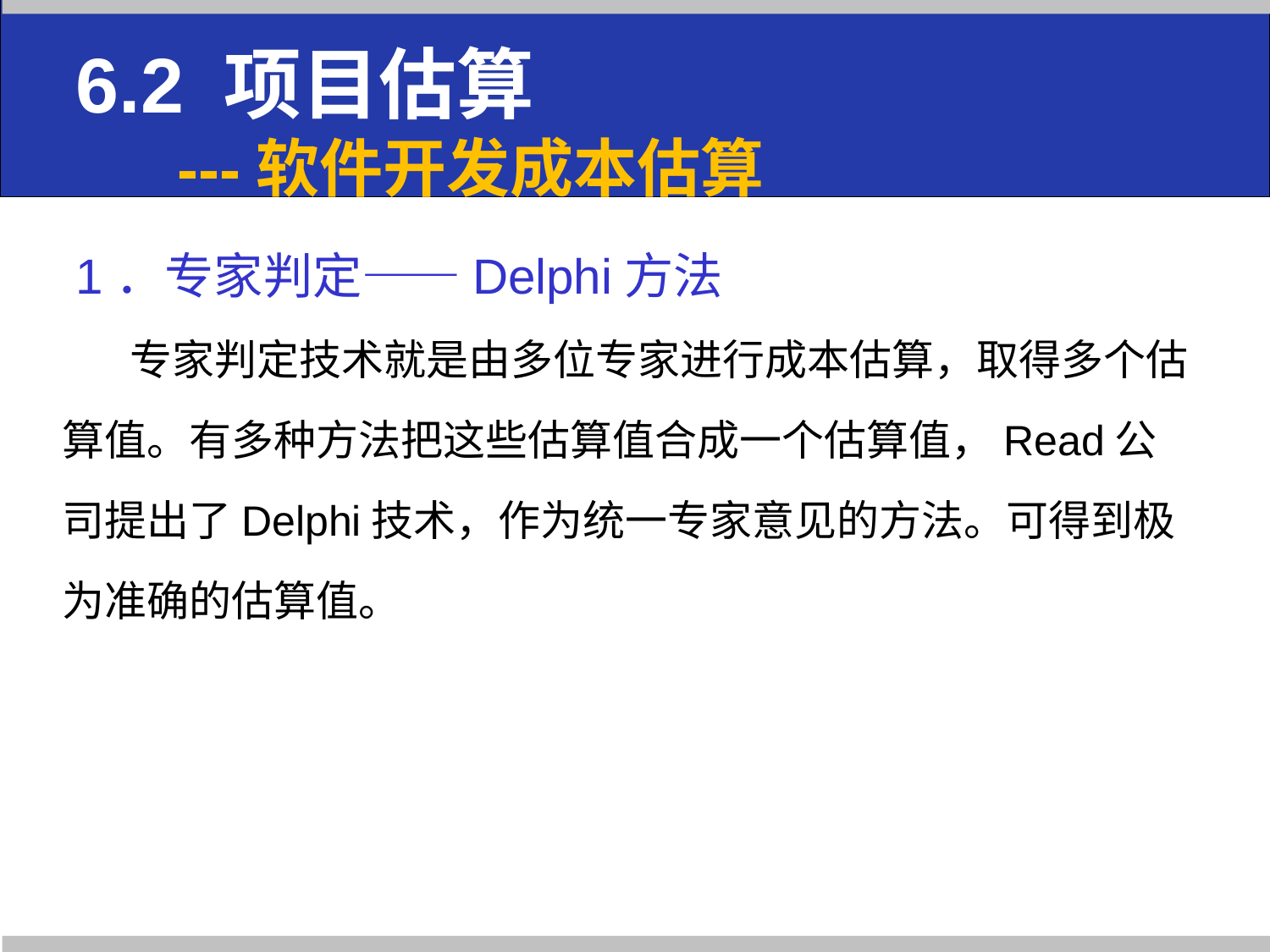

6.2 项目估算
      ---软件开发成本估算

 1．专家判定——Delphi方法
      专家判定技术就是由多位专家进行成本估算，取得多个估
算值。有多种方法把这些估算值合成一个估算值，Read公
司提出了Delphi技术，作为统一专家意见的方法。可得到极
为准确的估算值。
746